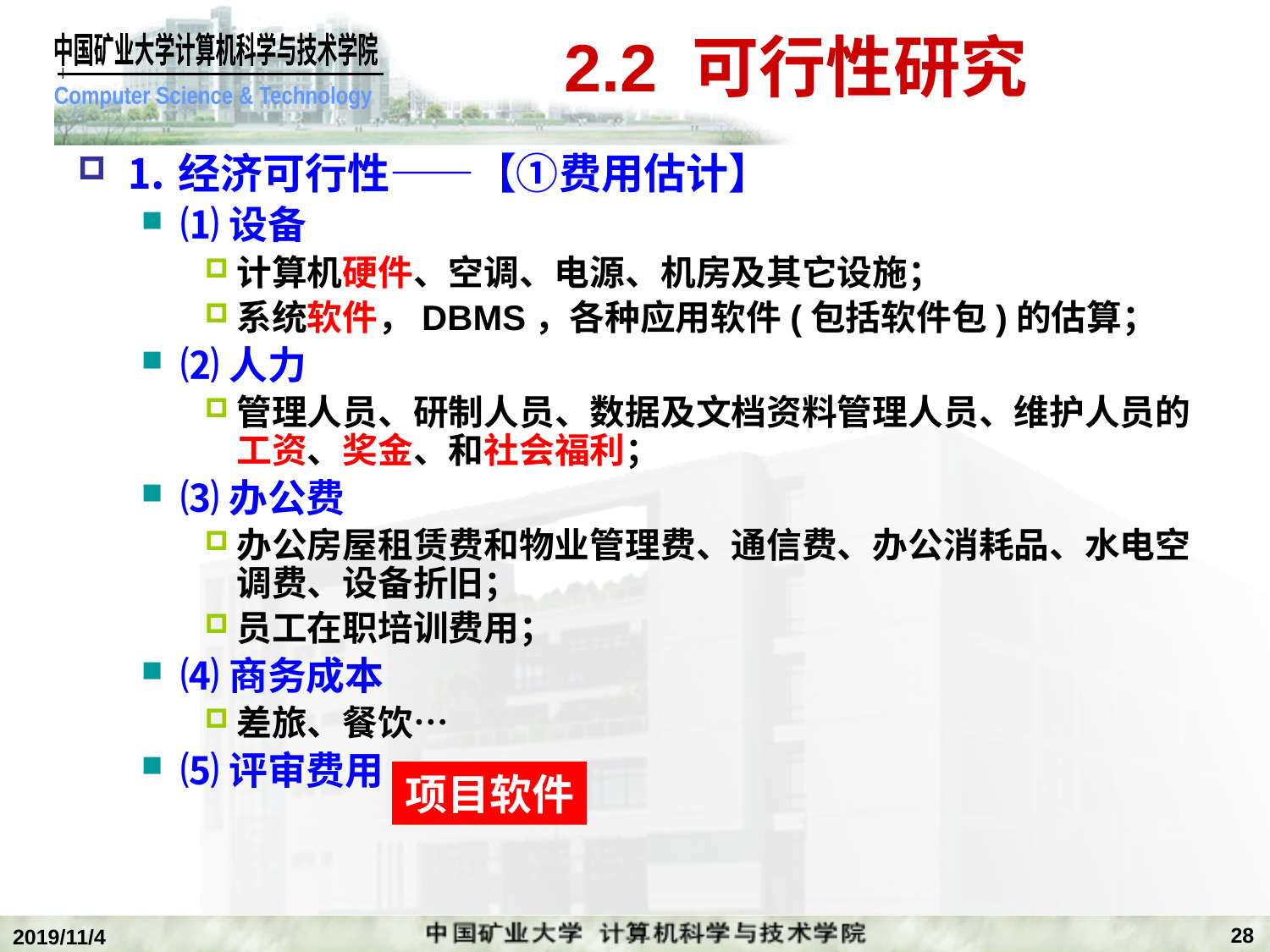

# 2.2 可行性研究
⒈经济可行性——【①费用估计】
⑴设备
计算机硬件、空调、电源、机房及其它设施；
系统软件，DBMS，各种应用软件(包括软件包)的估算；
⑵人力
管理人员、研制人员、数据及文档资料管理人员、维护人员的工资、奖金、和社会福利；
⑶办公费
办公房屋租赁费和物业管理费、通信费、办公消耗品、水电空调费、设备折旧；
员工在职培训费用；
⑷商务成本
差旅、餐饮…
⑸评审费用
项目软件
28
2019/11/4